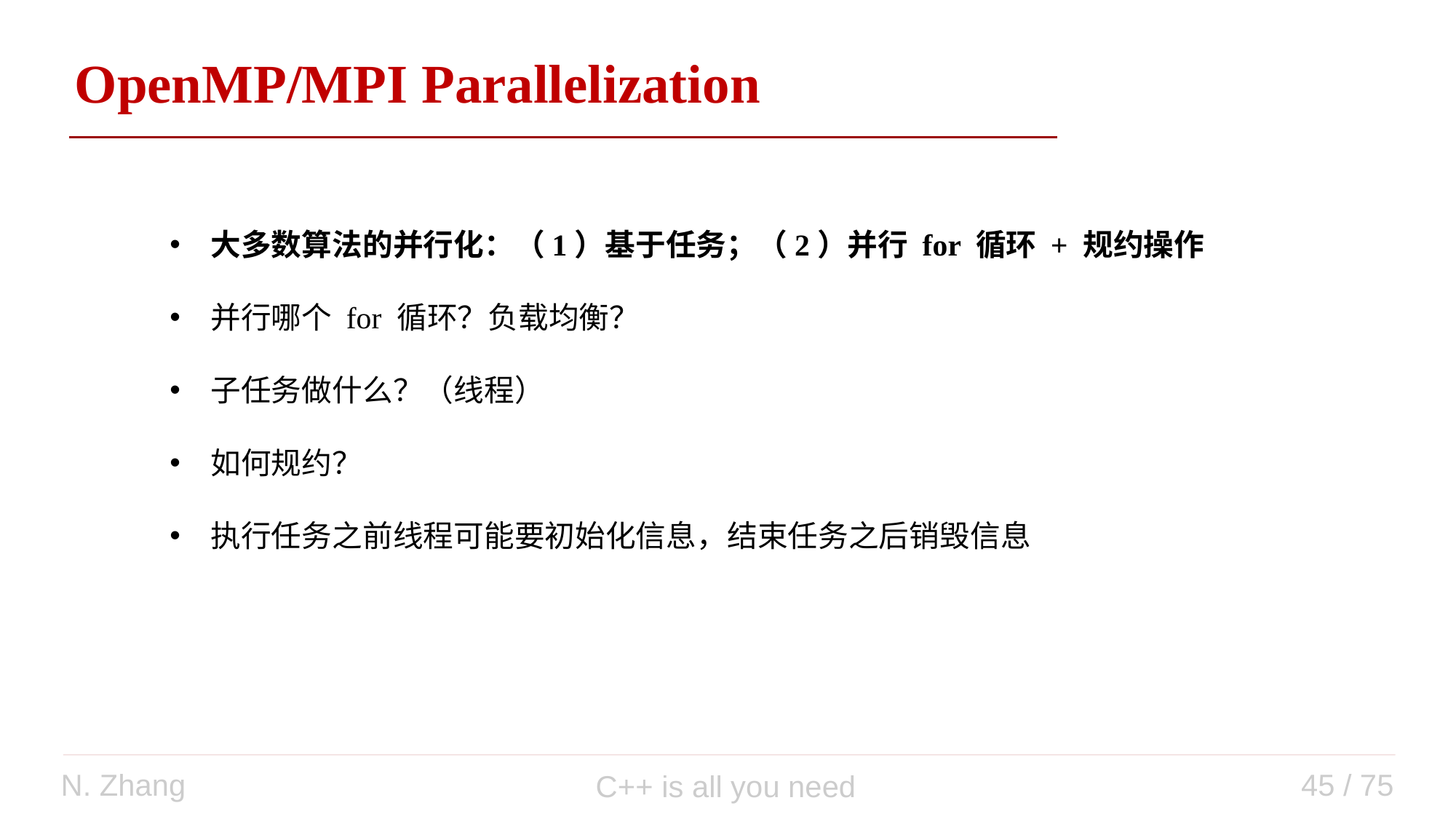

OpenMP/MPI Parallelization
大多数算法的并行化：（1）基于任务；（2）并行 for 循环 + 规约操作

并行哪个 for 循环？负载均衡？

子任务做什么？（线程）

如何规约？

执行任务之前线程可能要初始化信息，结束任务之后销毁信息

N. Zhang
45 / 75
C++ is all you need